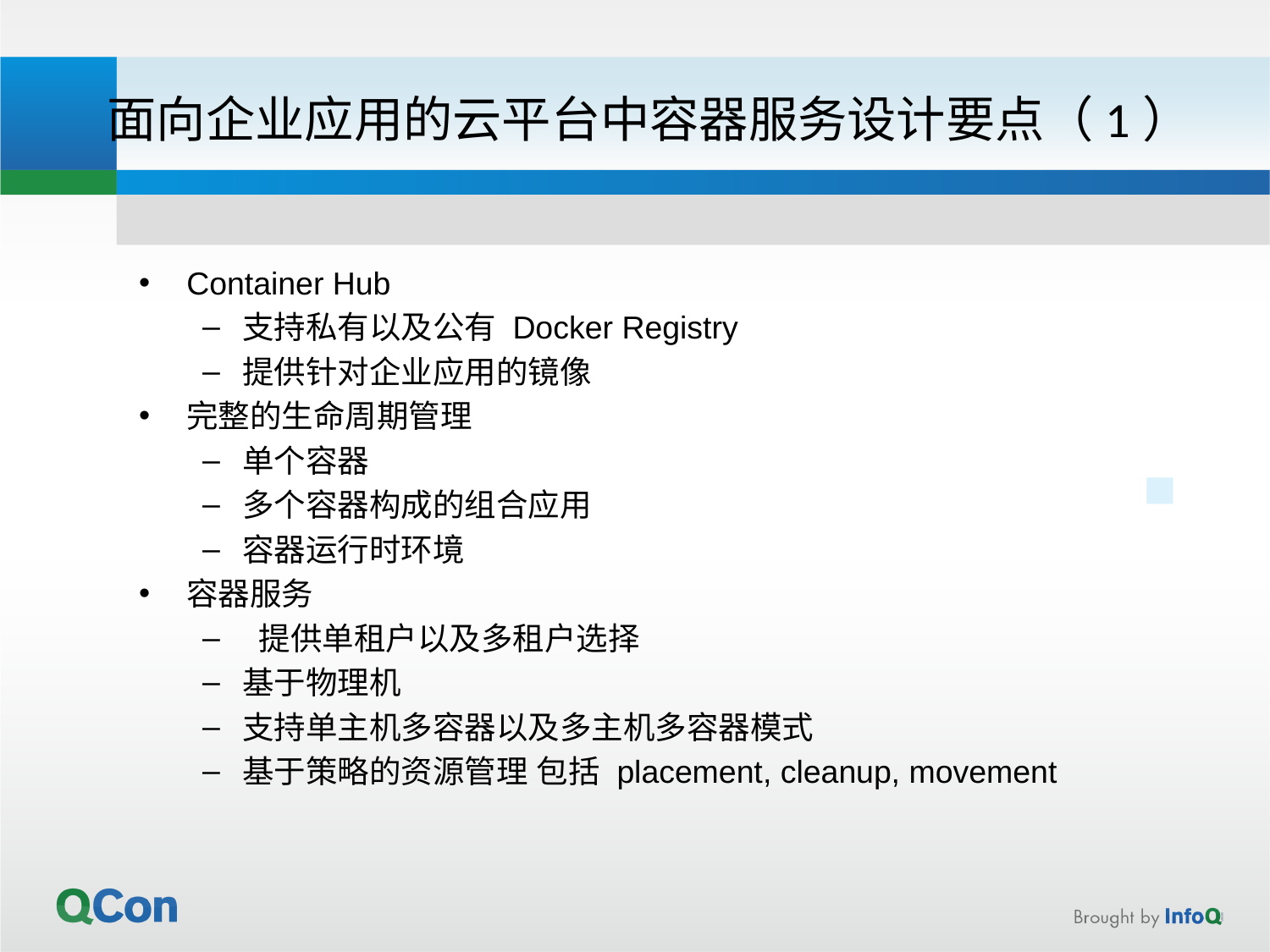

# 面向企业应用的云平台中容器服务设计要点（1）
Container Hub
支持私有以及公有 Docker Registry
提供针对企业应用的镜像
完整的生命周期管理
单个容器
多个容器构成的组合应用
容器运行时环境
容器服务
 提供单租户以及多租户选择
基于物理机
支持单主机多容器以及多主机多容器模式
基于策略的资源管理 包括 placement, cleanup, movement